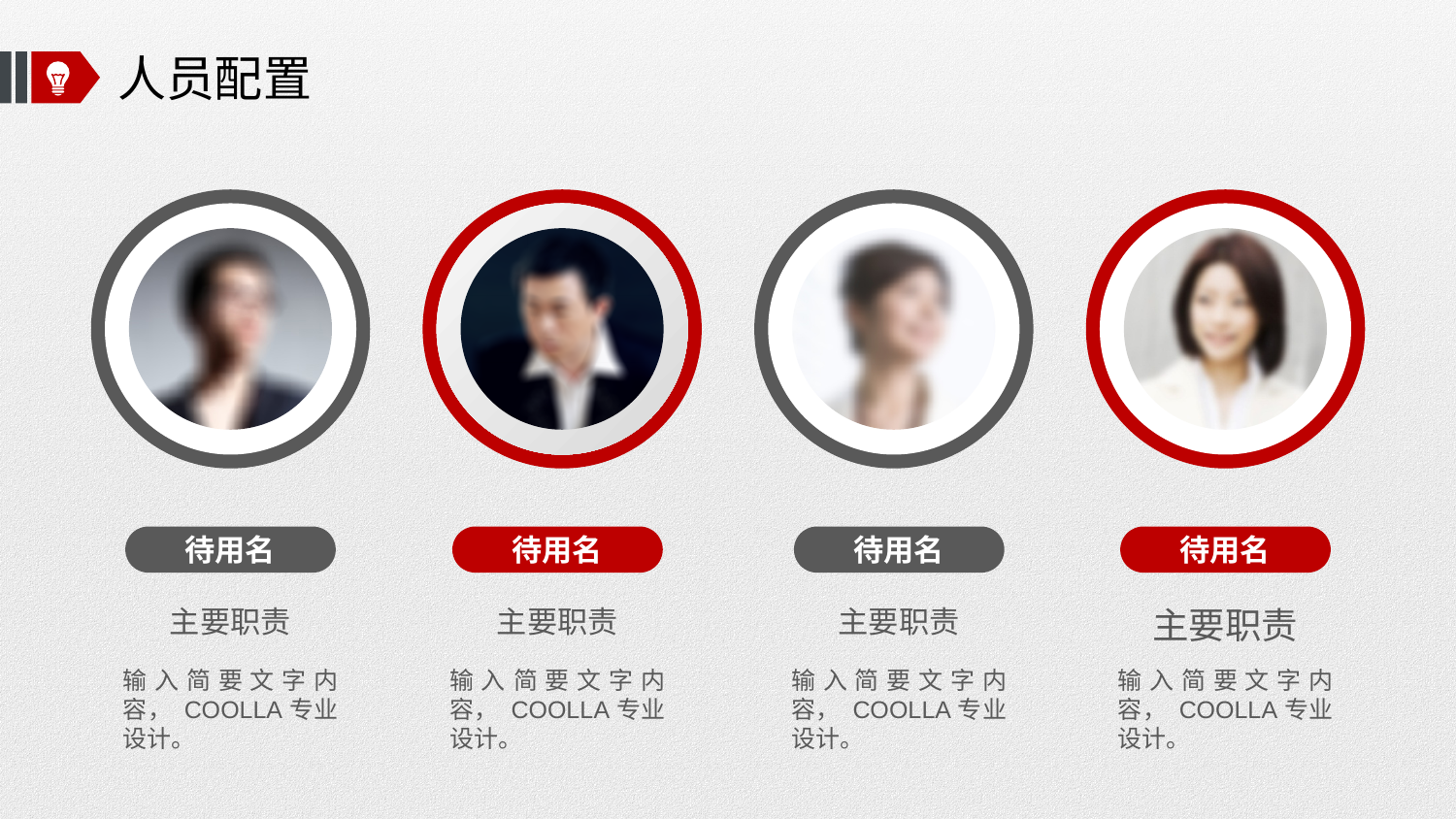

# 人员配置

待用名
待用名
待用名
待用名
主要职责
主要职责
主要职责
主要职责
输入简要文字内容， COOLLA专业设计。
输入简要文字内容， COOLLA专业设计。
输入简要文字内容， COOLLA专业设计。
输入简要文字内容， COOLLA专业设计。
浏览更多搜索：COOLLA       技术支持、合作、定制PPT联系QQ:34865632